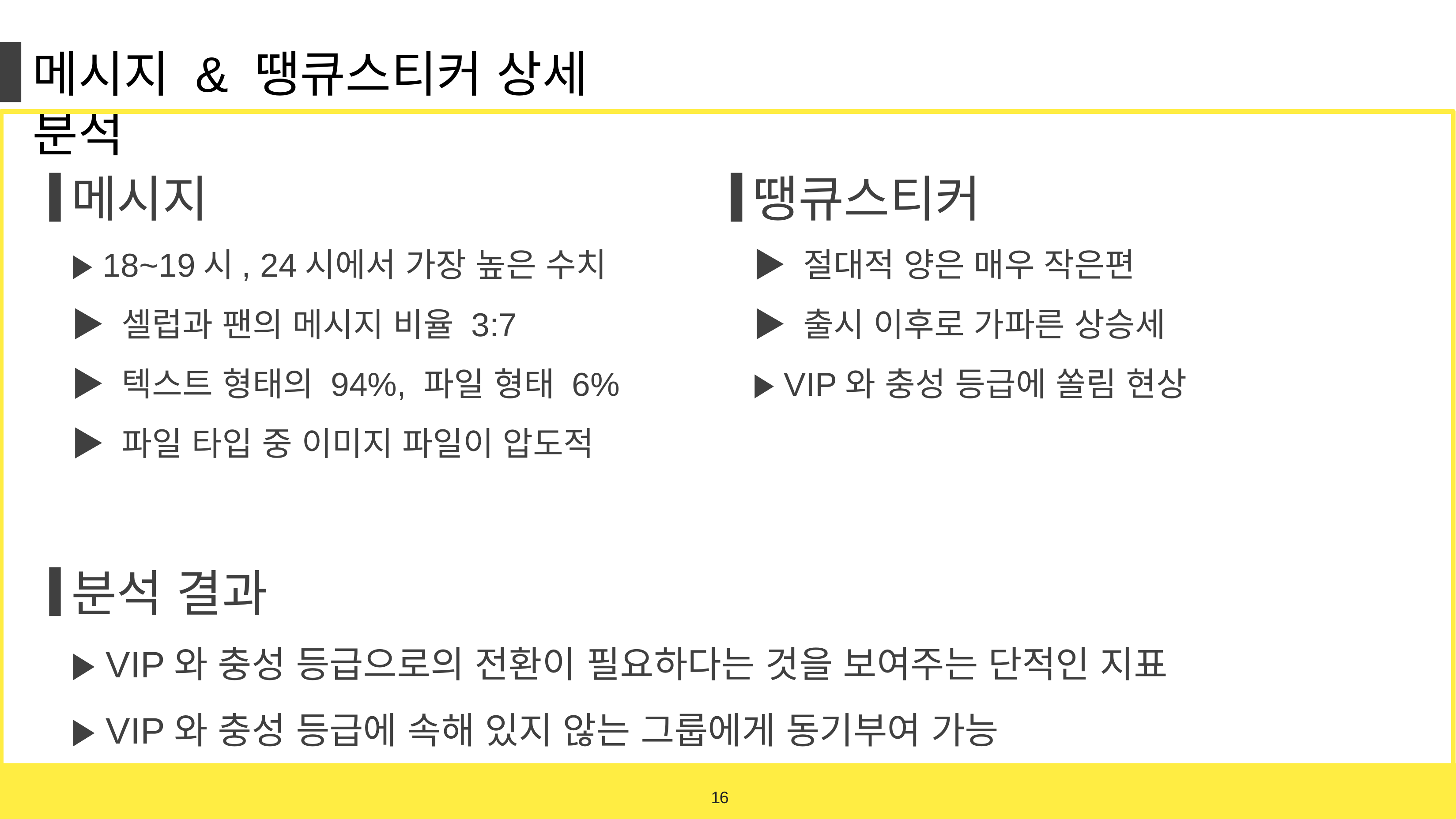

메시지 & 땡큐스티커 상세 분석

메시지
땡큐스티커

▶ 18~19시, 24시에서 가장 높은 수치
▶ 셀럽과 팬의 메시지 비율 3:7
▶ 텍스트 형태의 94%, 파일 형태 6%
▶ 파일 타입 중 이미지 파일이 압도적
▶ 절대적 양은 매우 작은편
▶ 출시 이후로 가파른 상승세
▶ VIP와 충성 등급에 쏠림 현상
분석 결과

▶ VIP와 충성 등급으로의 전환이 필요하다는 것을 보여주는 단적인 지표
▶ VIP와 충성 등급에 속해 있지 않는 그룹에게 동기부여 가능